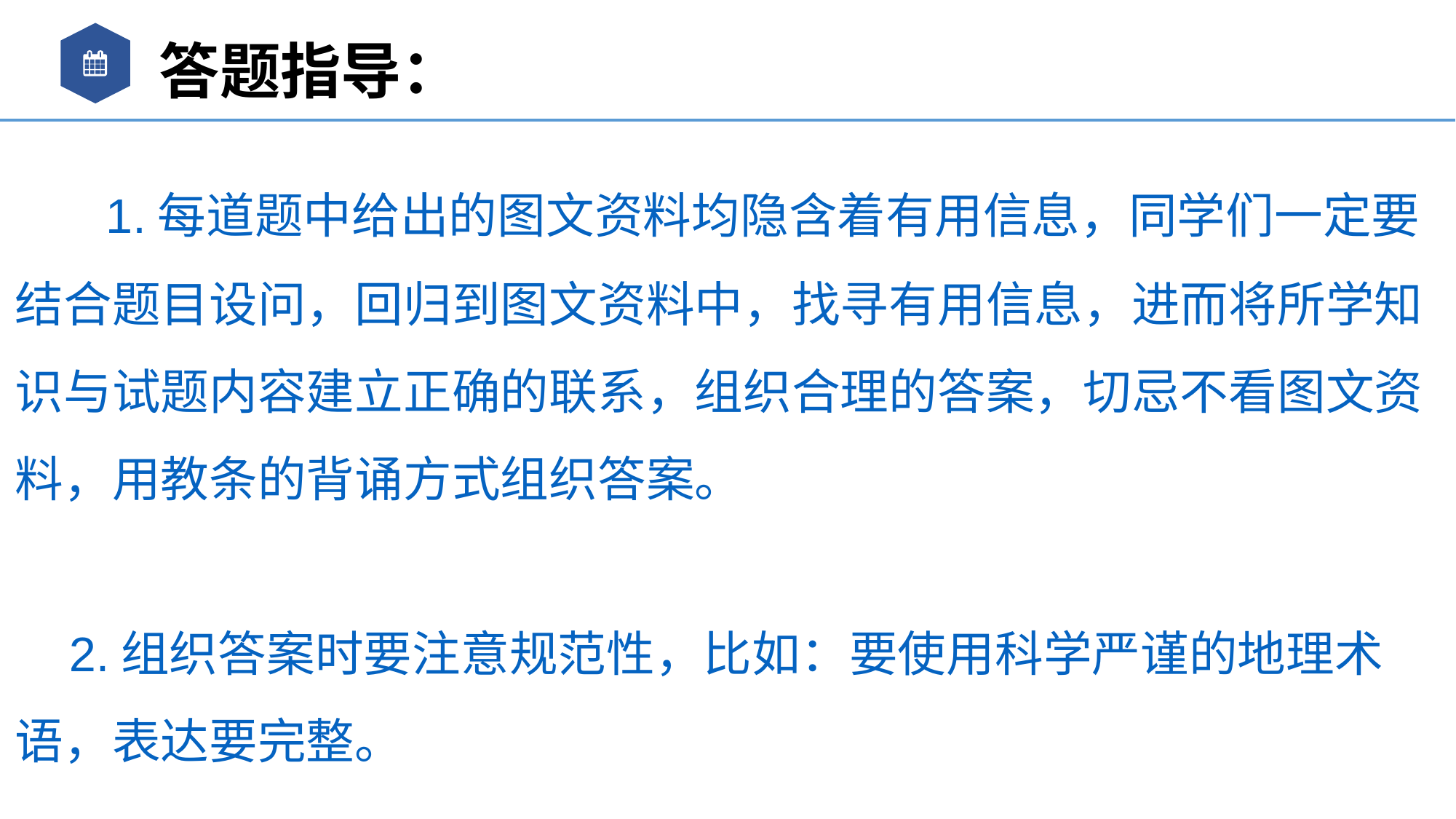

答题指导：
      1.每道题中给出的图文资料均隐含着有用信息，同学们一定要结合题目设问，回归到图文资料中，找寻有用信息，进而将所学知识与试题内容建立正确的联系，组织合理的答案，切忌不看图文资料，用教条的背诵方式组织答案。

    2.组织答案时要注意规范性，比如：要使用科学严谨的地理术语，表达要完整。